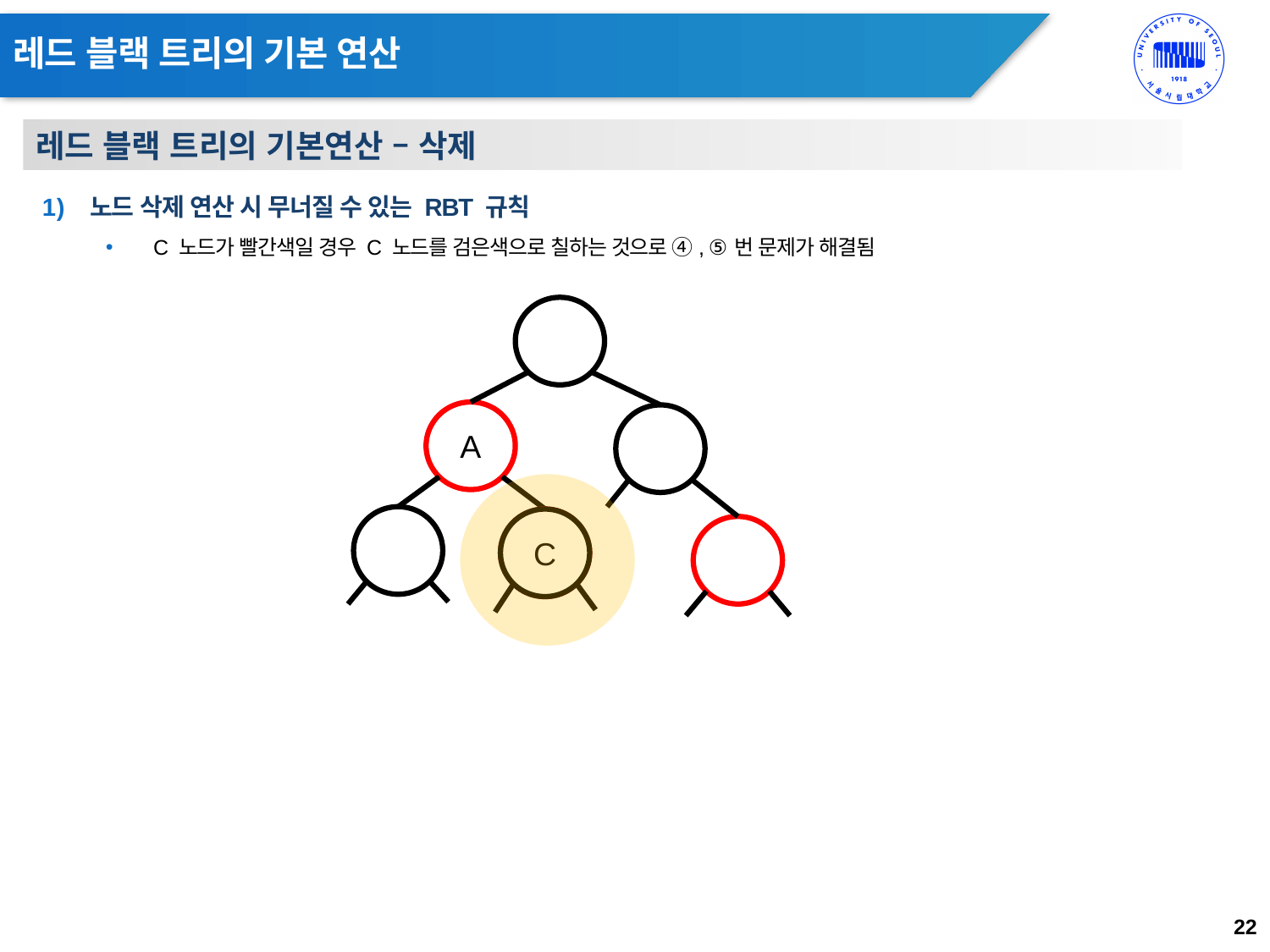

# 레드 블랙 트리의 기본 연산
레드 블랙 트리의 기본연산 – 삭제
노드 삭제 연산 시 무너질 수 있는 RBT 규칙
C 노드가 빨간색일 경우 C 노드를 검은색으로 칠하는 것으로 ④, ⑤번 문제가 해결됨

A

C
C

22